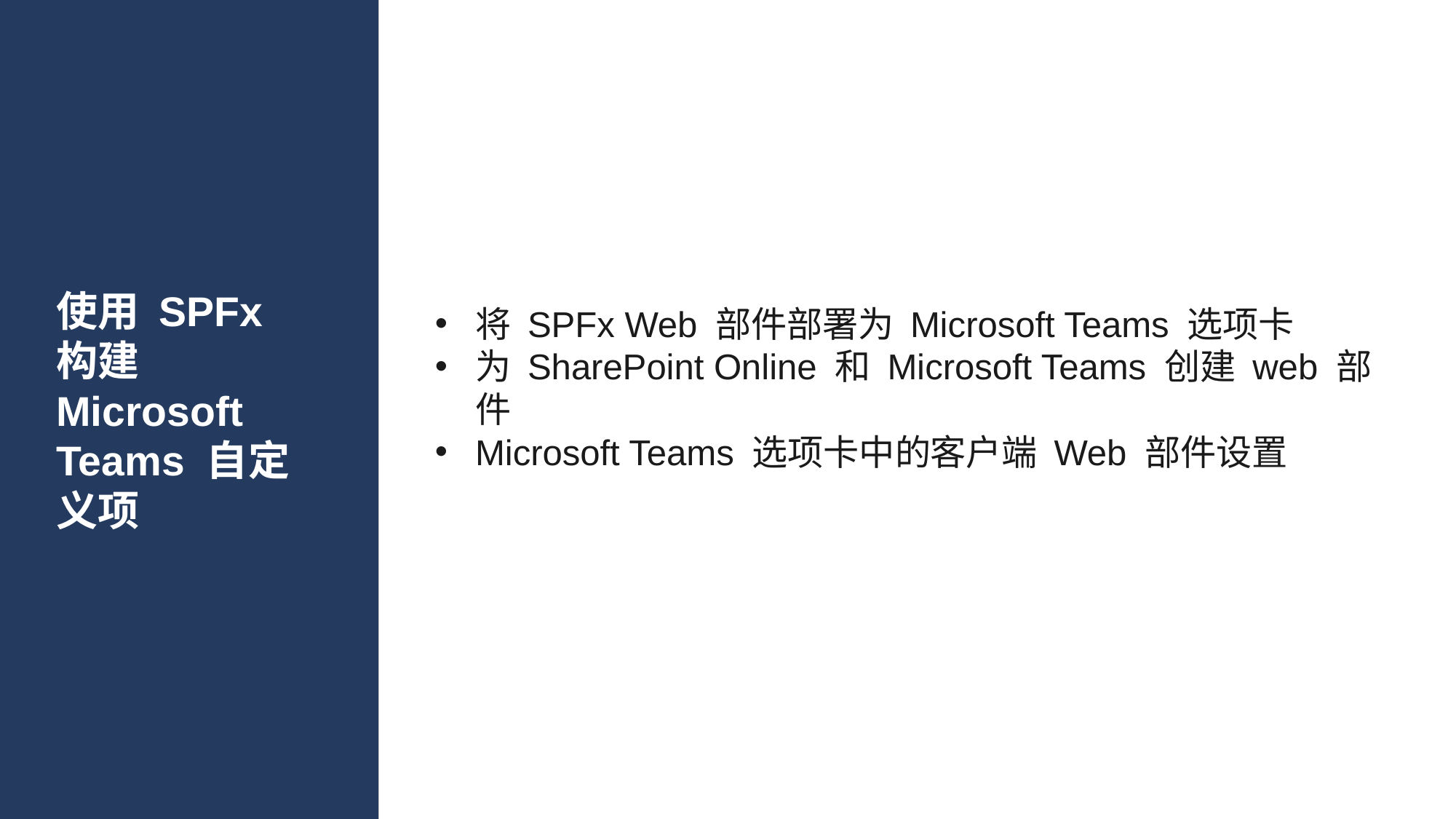

将 SPFx Web 部件部署为 Microsoft Teams 选项卡
为 SharePoint Online 和 Microsoft Teams 创建 web 部件
Microsoft Teams 选项卡中的客户端 Web 部件设置
# 使用 SPFx 构建 Microsoft Teams 自定义项